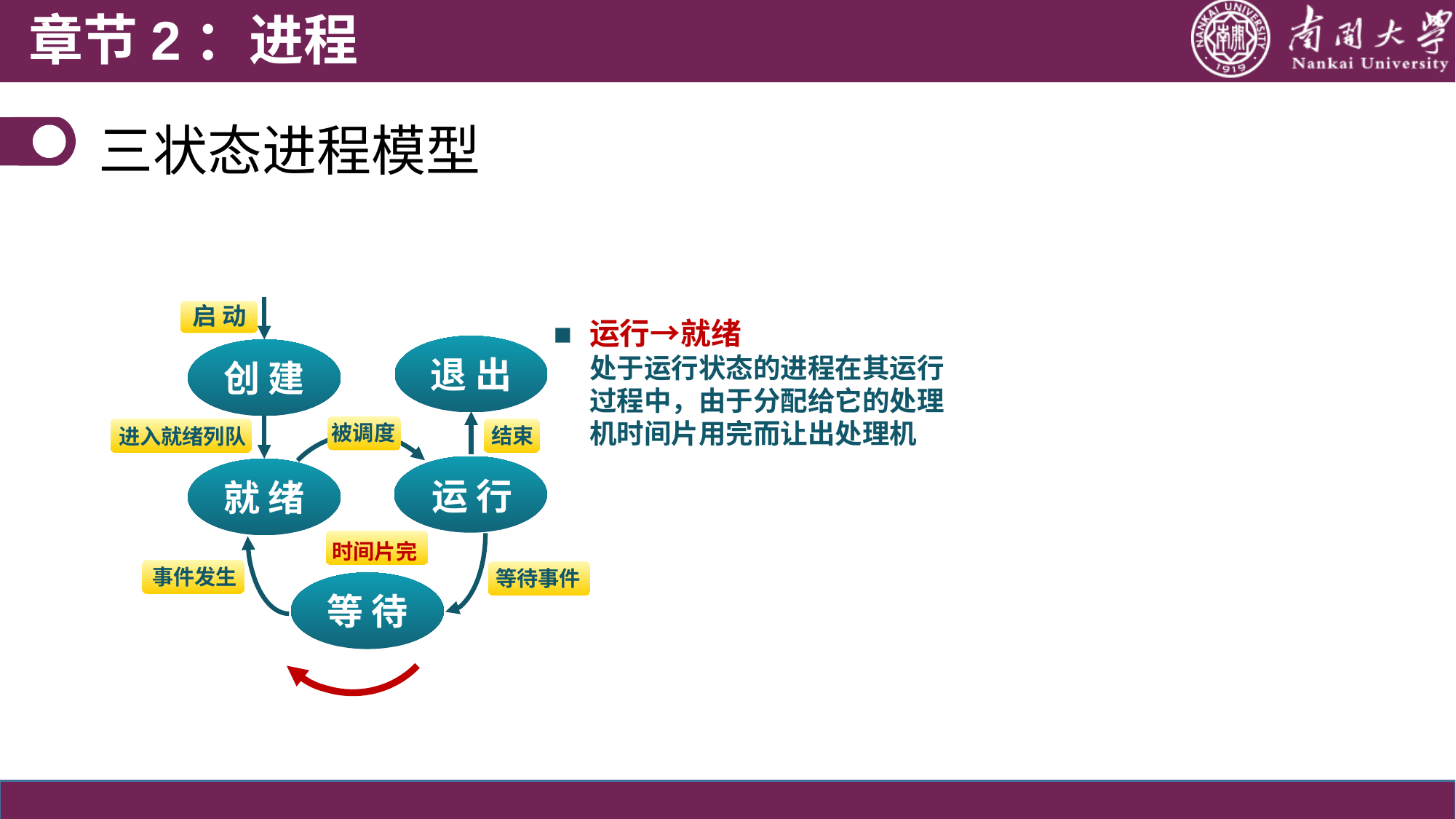

章节2：进程
三状态进程模型

启 动

退 出

创 建

等 待

运 行

就 绪
被调度

结束
进入就绪列队

时间片完
事件发生

等待事件

■
运行→就绪
处于运行状态的进程在其运行过程中，由于分配给它的处理机时间片用完而让出处理机